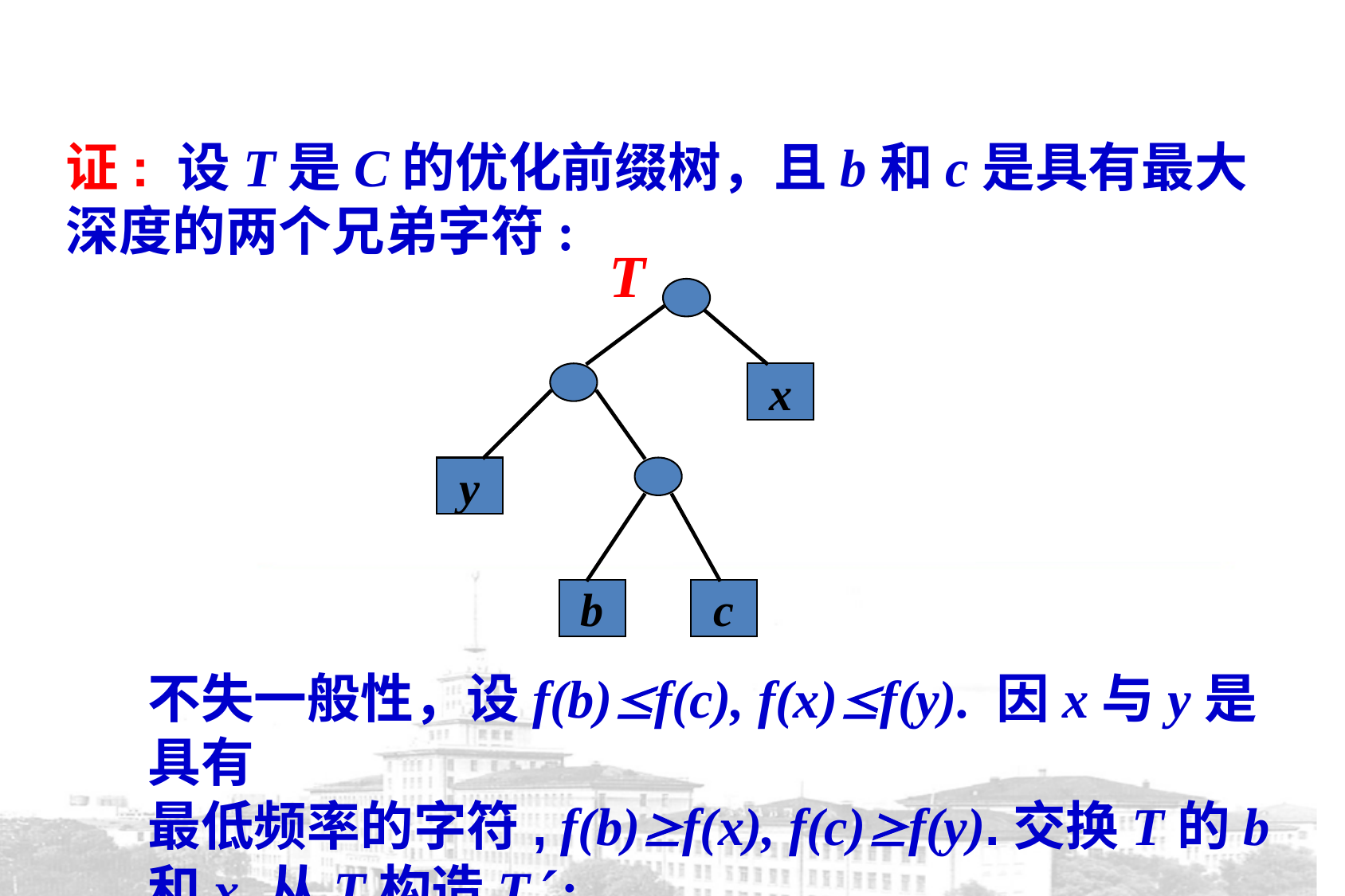

证: 设T是C的优化前缀树，且b和c是具有最大深度的两个兄弟字符:
T

x

y

b
c

不失一般性，设f(b)≤f(c), f(x)≤f(y). 因x与y是具有
最低频率的字符, f(b)≥f(x), f(c)≥f(y).交换T的b和x,从T构造T′ :